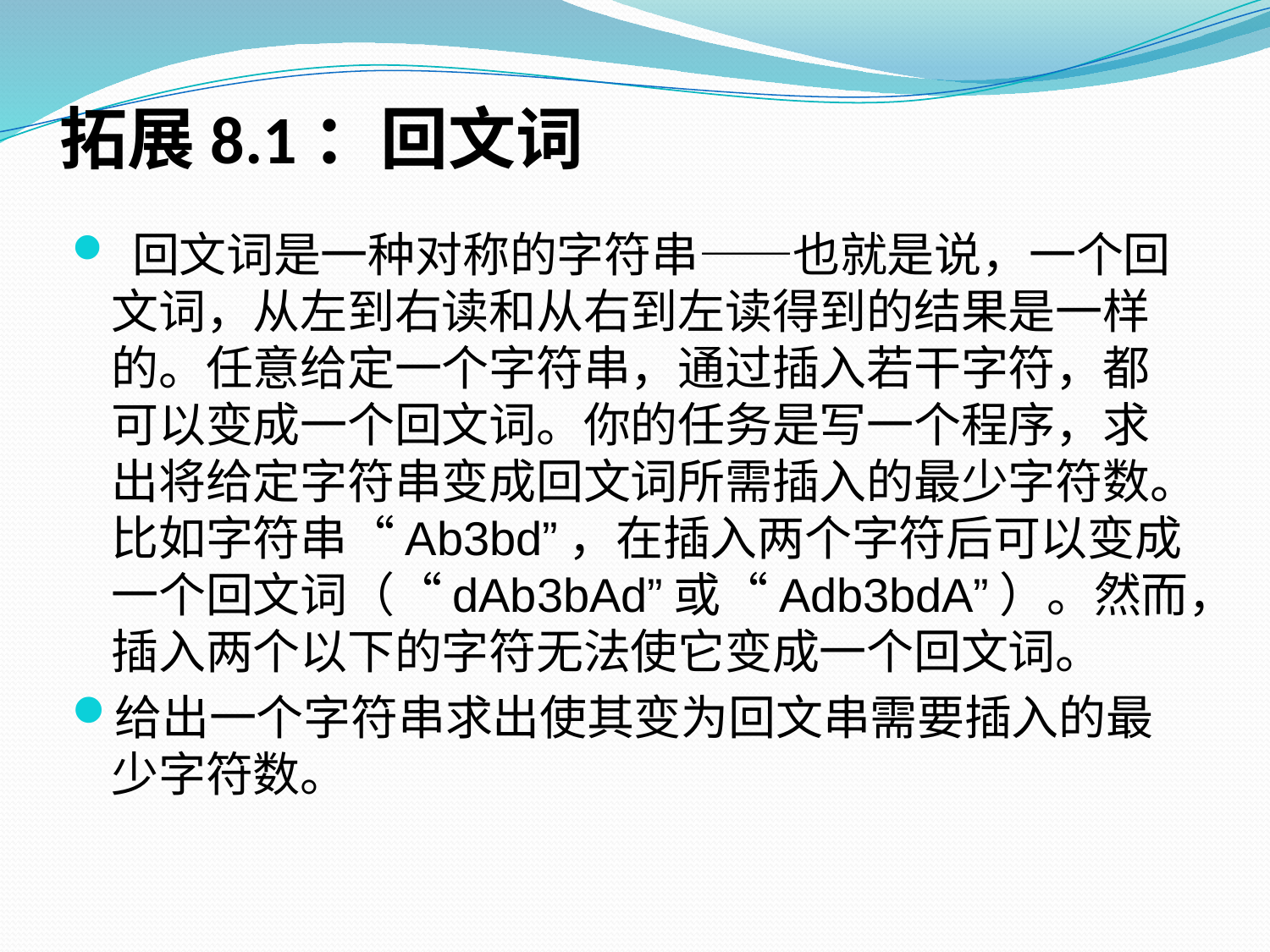

# 拓展8.1：回文词
 回文词是一种对称的字符串——也就是说，一个回文词，从左到右读和从右到左读得到的结果是一样的。任意给定一个字符串，通过插入若干字符，都可以变成一个回文词。你的任务是写一个程序，求出将给定字符串变成回文词所需插入的最少字符数。比如字符串“Ab3bd”，在插入两个字符后可以变成一个回文词（“dAb3bAd”或“Adb3bdA”）。然而，插入两个以下的字符无法使它变成一个回文词。
给出一个字符串求出使其变为回文串需要插入的最少字符数。